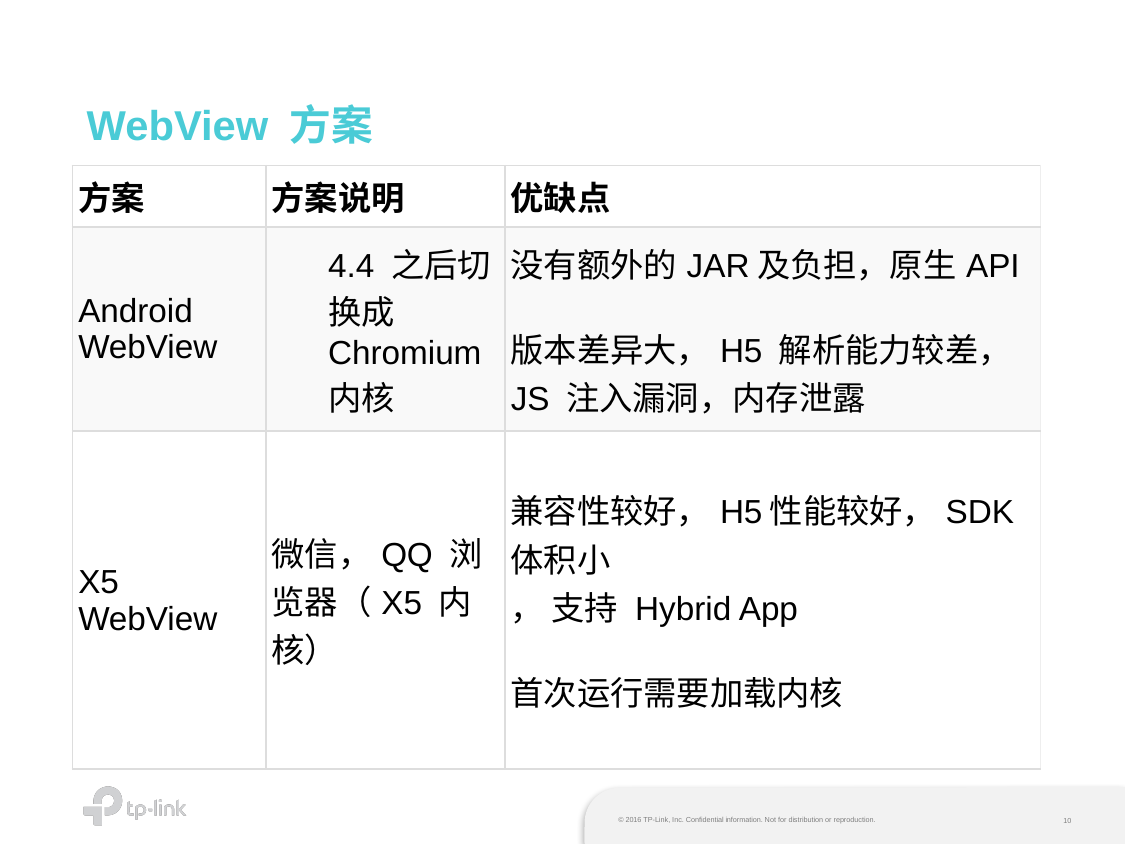

# WebView 方案
| 方案 | 方案说明 | 优缺点 |
| --- | --- | --- |
| Android WebView | 4.4 之后切换成Chromium 内核 | 没有额外的JAR及负担，原生API 版本差异大，H5 解析能力较差，JS 注入漏洞，内存泄露 |
| X5 WebView | 微信，QQ 浏览器（X5 内核） | 兼容性较好，H5性能较好，SDK 体积小 ， 支持 Hybrid App 首次运行需要加载内核 |